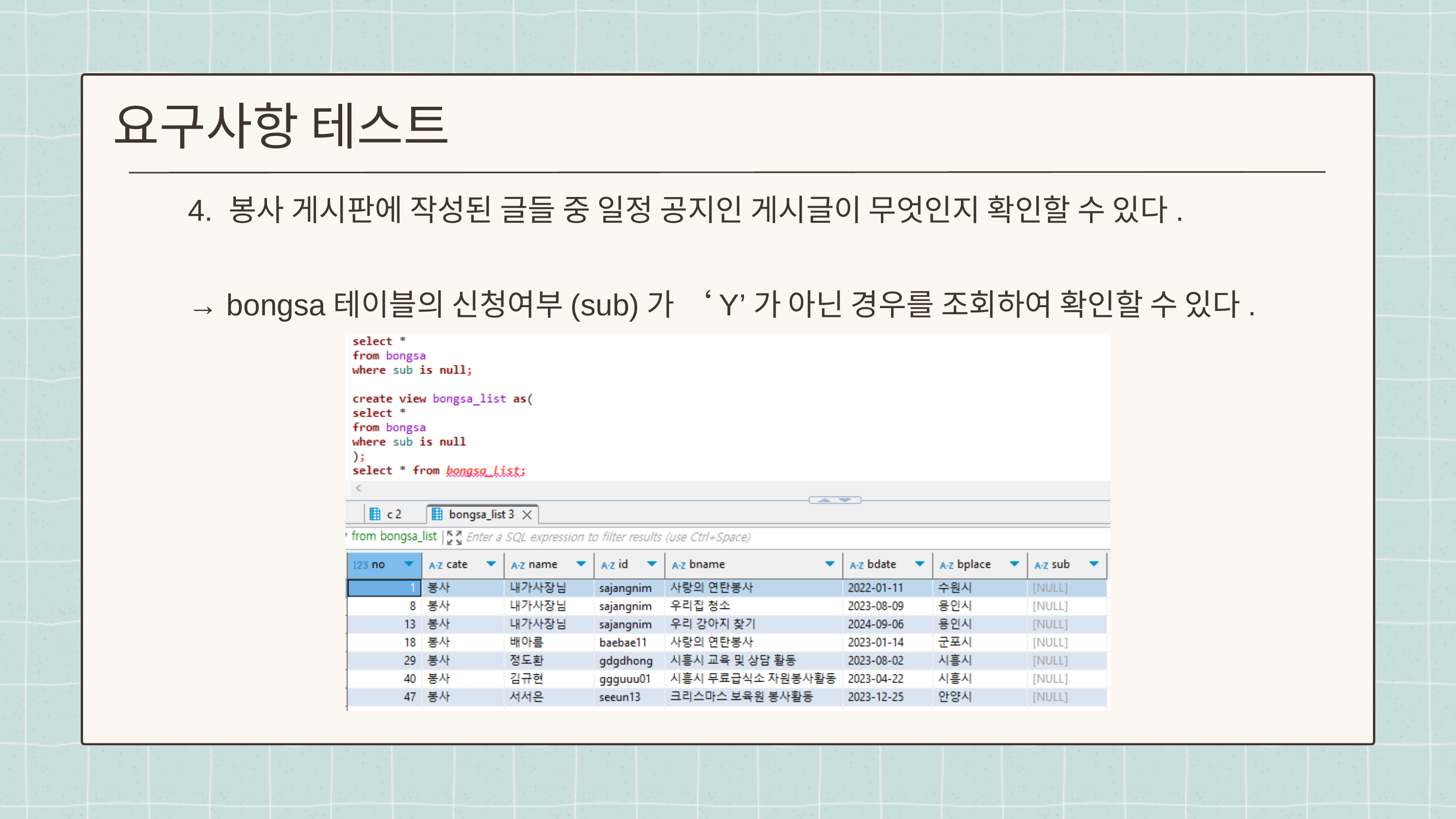

요구사항 테스트

4. 봉사 게시판에 작성된 글들 중 일정 공지인 게시글이 무엇인지 확인할 수 있다.

→ bongsa테이블의 신청여부(sub)가 ‘Y’가 아닌 경우를 조회하여 확인할 수 있다.